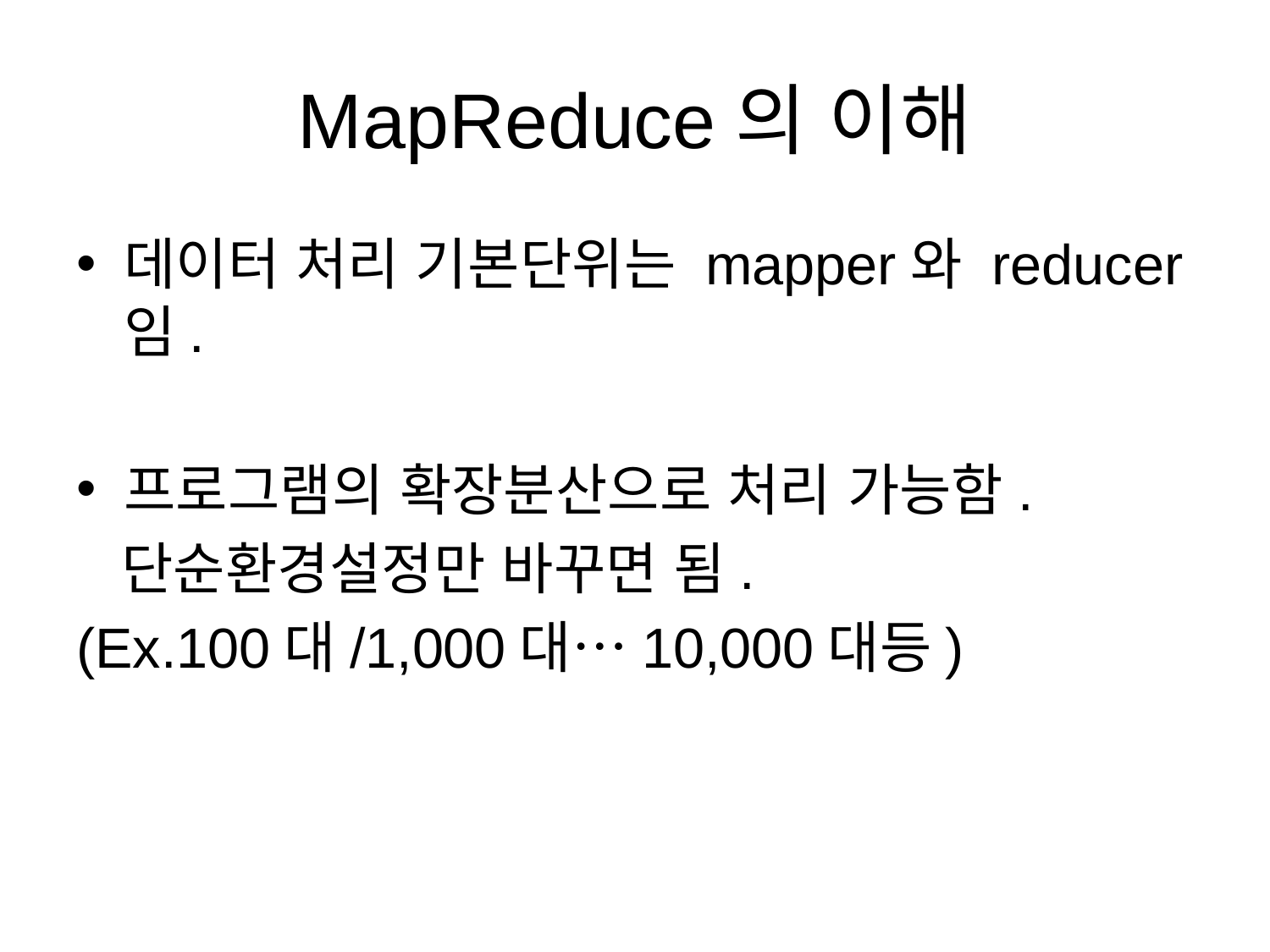

# MapReduce의 이해
데이터 처리 기본단위는 mapper와 reducer임.

프로그램의 확장분산으로 처리 가능함.
  단순환경설정만 바꾸면 됨.
(Ex.100대/1,000대…10,000대등)